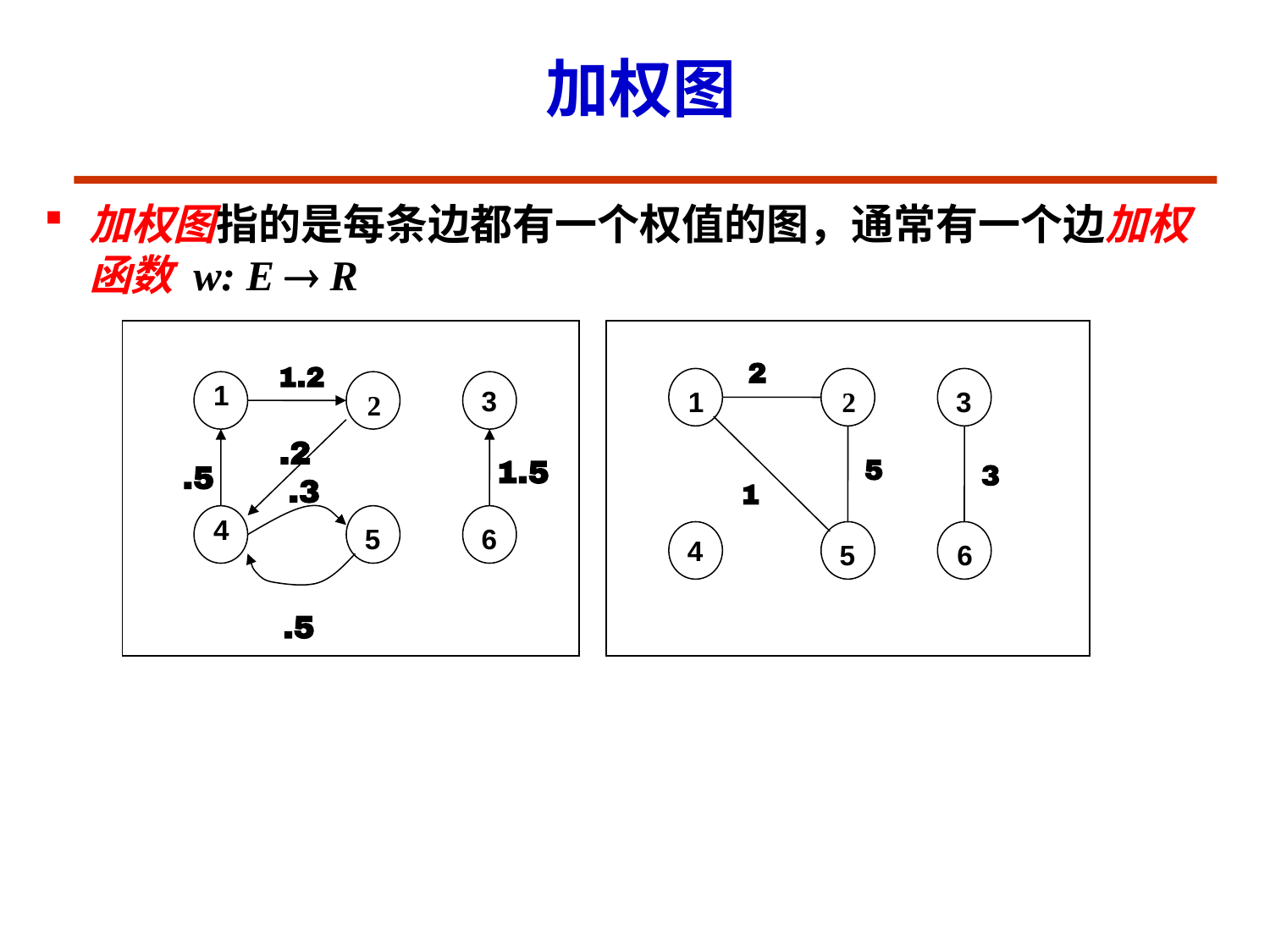

加权图
加权图指的是每条边都有一个权值的图，通常有一个边加权函数 w: E → R

2
1.2

1

3
1
2
3
2

.2

1.5
5
.5
3
.3
1

4

5
6

4
5
6

.5